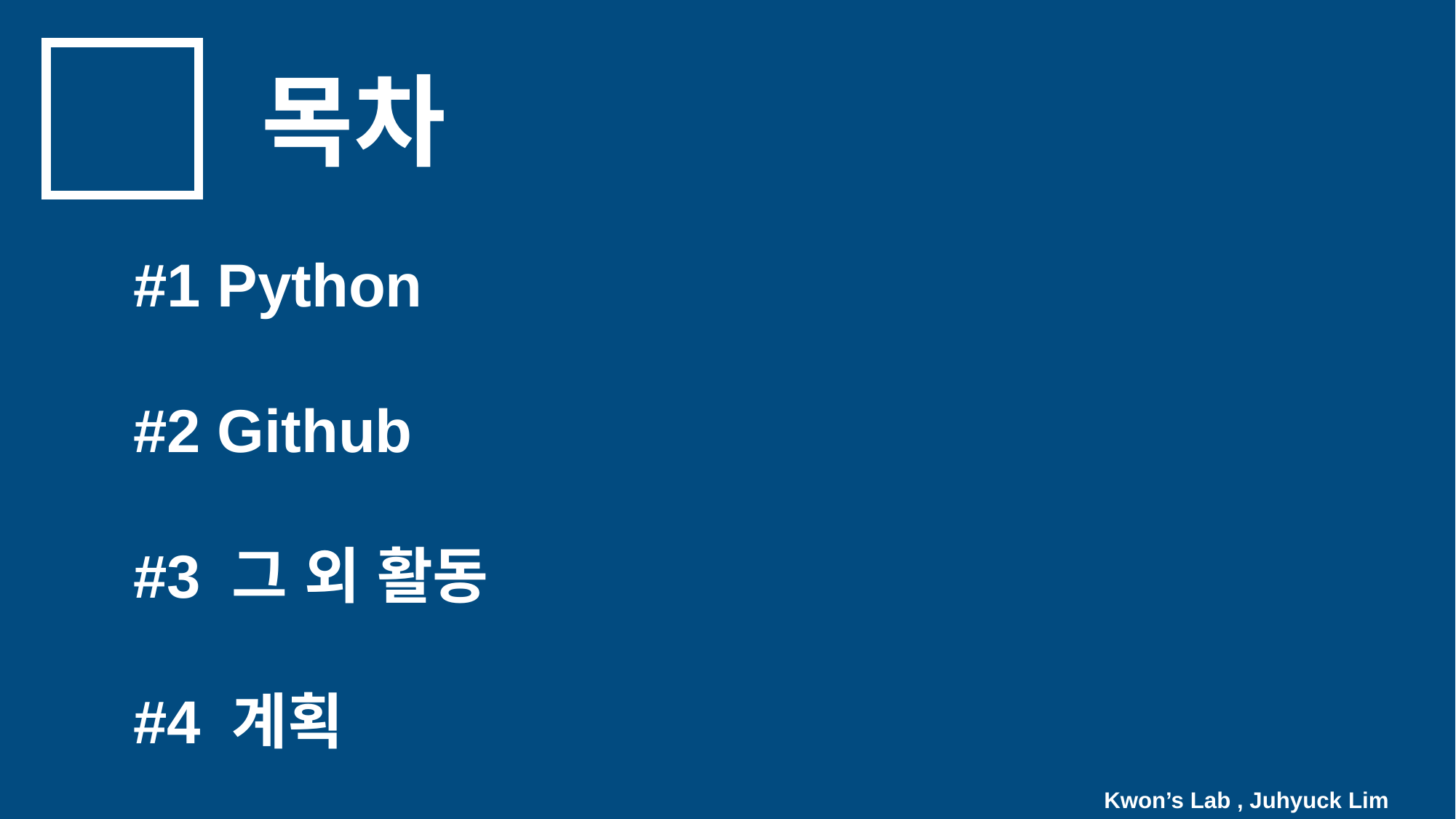

목차

#1 Python

#2 Github

#3 그 외 활동

#4 계획

Kwon’s Lab , Juhyuck Lim